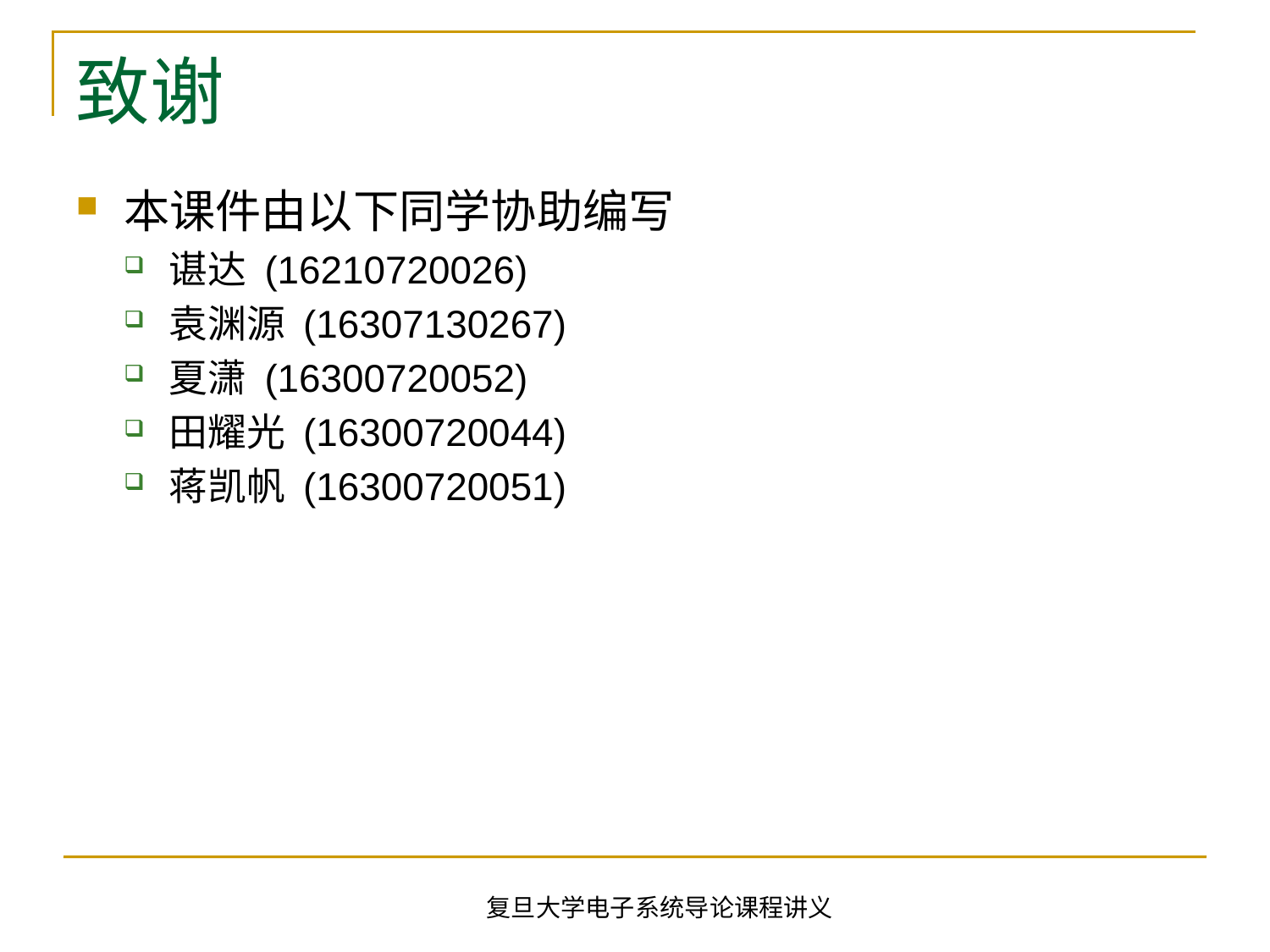

# 致谢
本课件由以下同学协助编写
谌达 (16210720026)
袁渊源 (16307130267)
夏潇 (16300720052)
田耀光 (16300720044)
蒋凯帆 (16300720051)